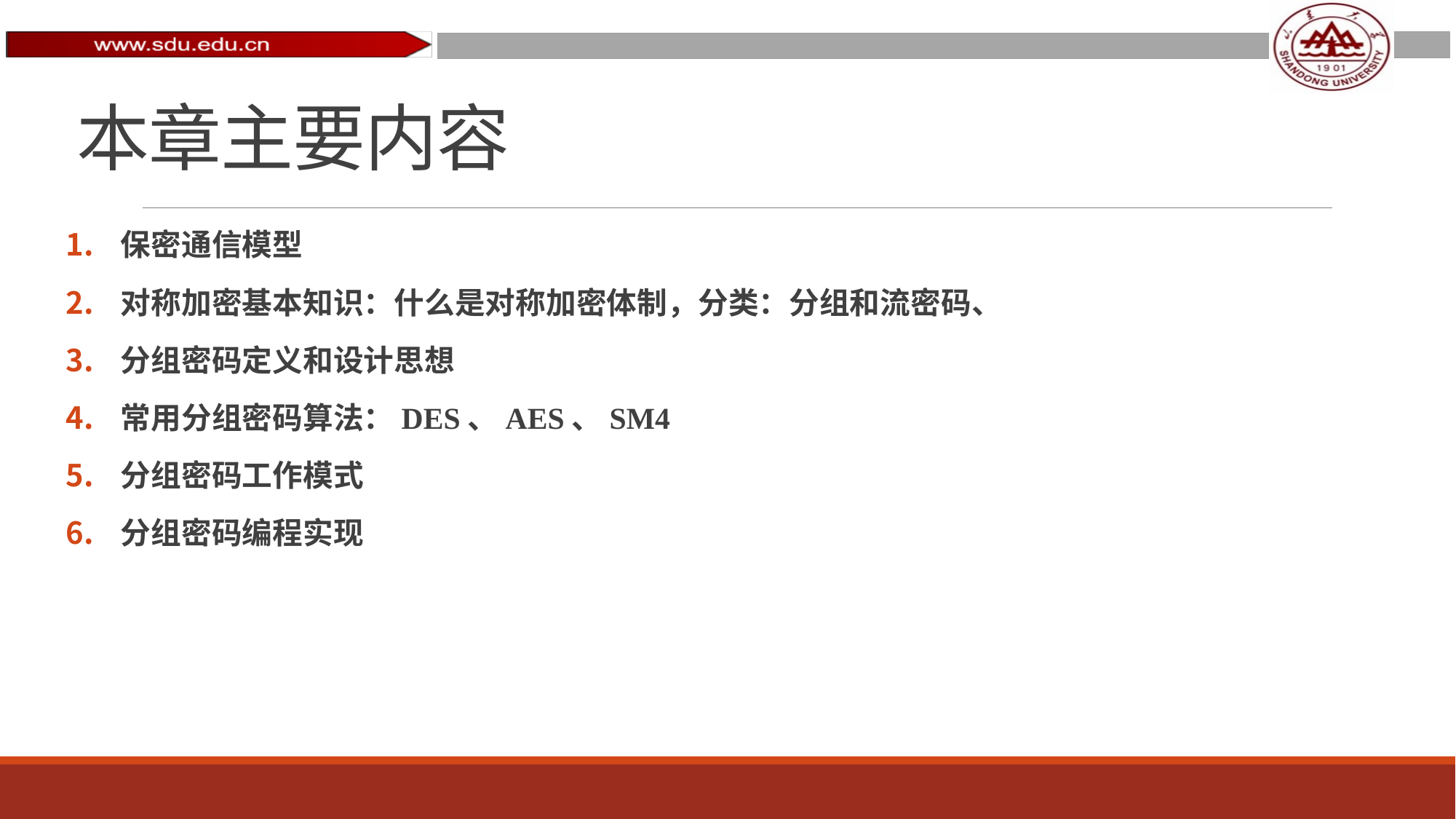

# 本章主要内容
保密通信模型
对称加密基本知识：什么是对称加密体制，分类：分组和流密码、
分组密码定义和设计思想
常用分组密码算法：DES、AES、SM4
分组密码工作模式
分组密码编程实现